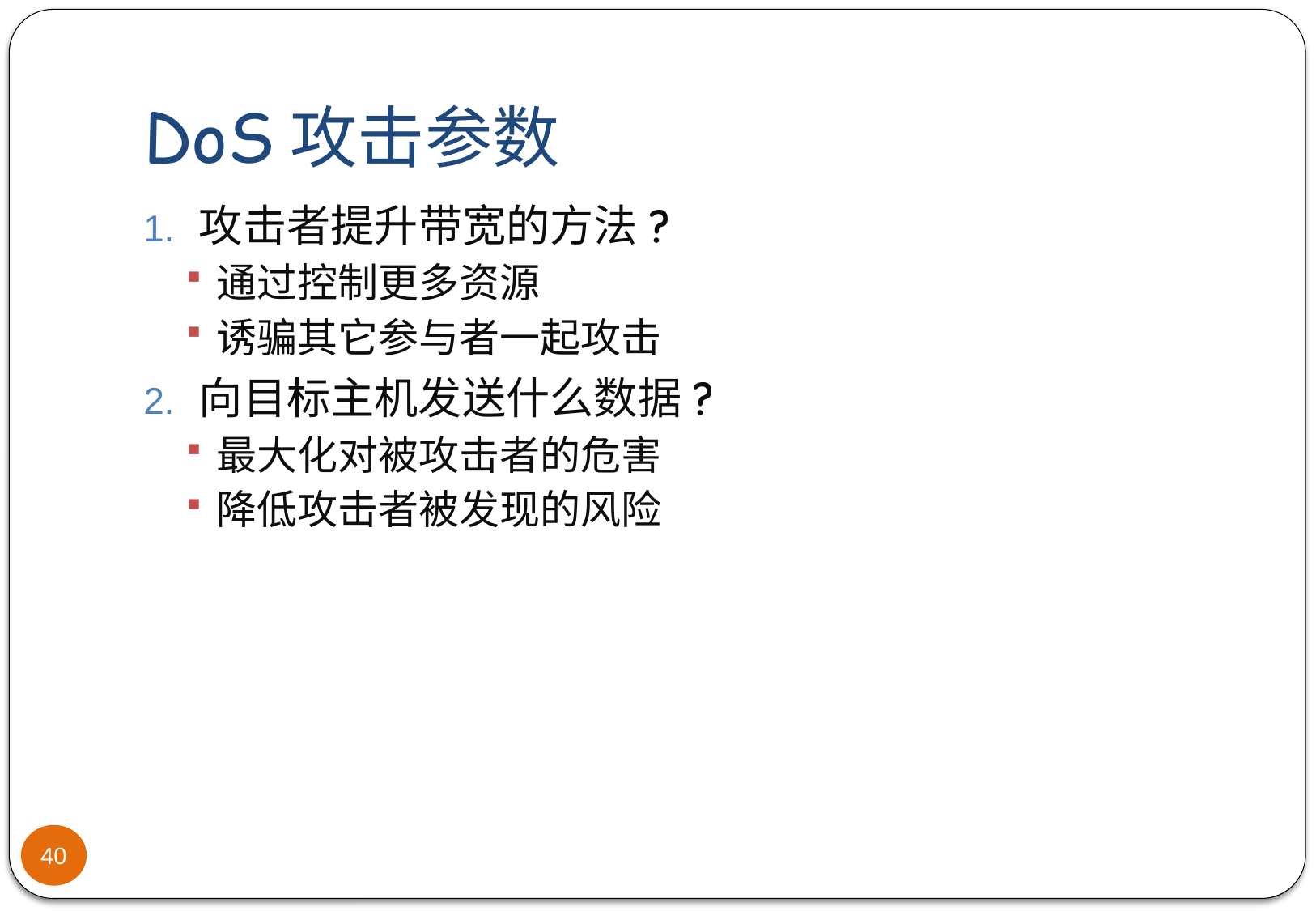

# DoS攻击参数
攻击者提升带宽的方法?
通过控制更多资源
诱骗其它参与者一起攻击
向目标主机发送什么数据?
最大化对被攻击者的危害
降低攻击者被发现的风险
40